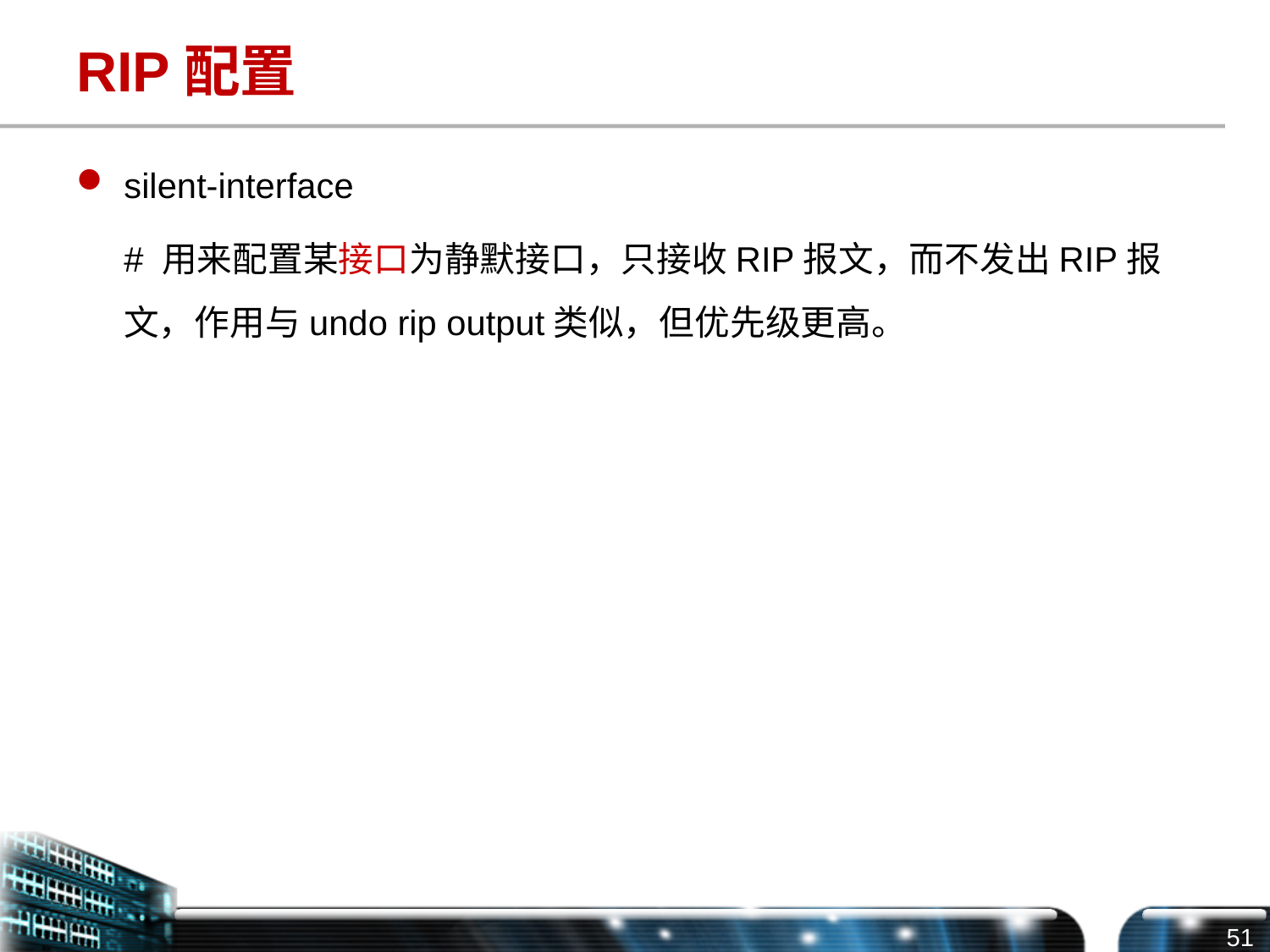

# RIP配置
silent-interface
	# 用来配置某接口为静默接口，只接收RIP报文，而不发出RIP报文，作用与undo rip output类似，但优先级更高。